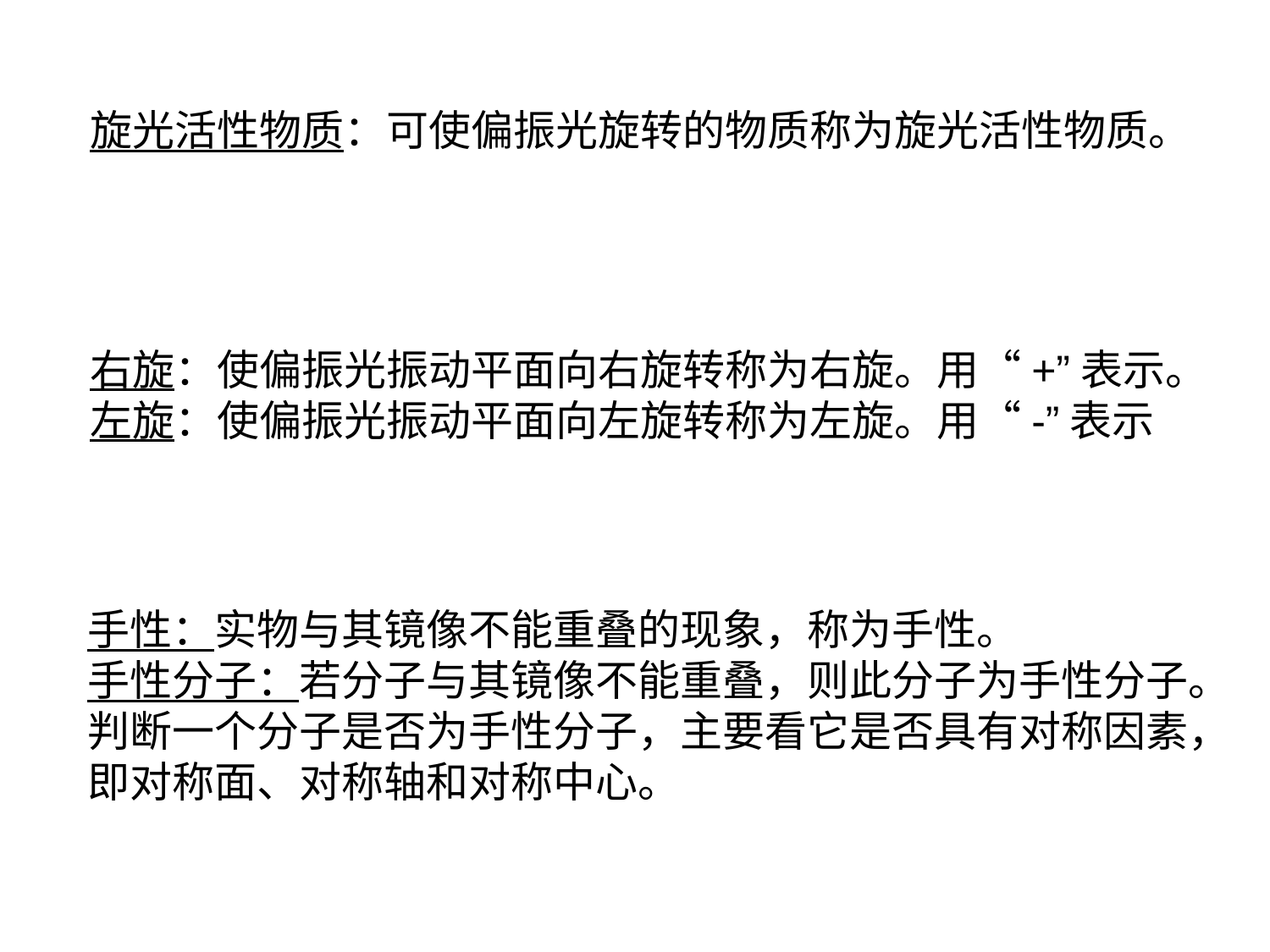

旋光活性物质：可使偏振光旋转的物质称为旋光活性物质。
右旋：使偏振光振动平面向右旋转称为右旋。用“+”表示。
左旋：使偏振光振动平面向左旋转称为左旋。用“-”表示
手性：实物与其镜像不能重叠的现象，称为手性。
手性分子：若分子与其镜像不能重叠，则此分子为手性分子。
判断一个分子是否为手性分子，主要看它是否具有对称因素，即对称面、对称轴和对称中心。